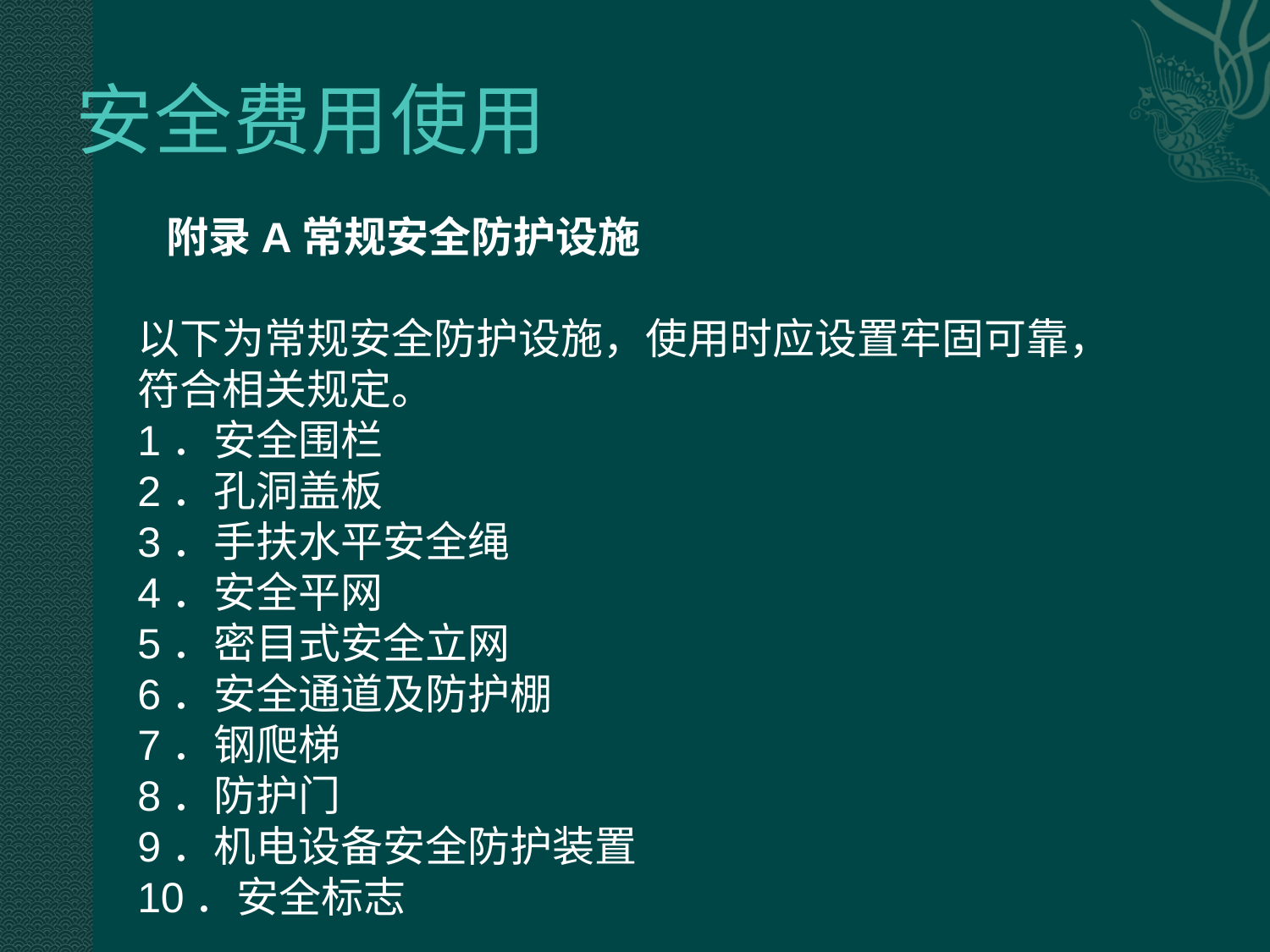

# 安全费用使用

   附录A常规安全防护设施

以下为常规安全防护设施，使用时应设置牢固可靠，符合相关规定。
1．安全围栏
2．孔洞盖板
3．手扶水平安全绳
4．安全平网
5．密目式安全立网
6．安全通道及防护棚
7．钢爬梯
8．防护门
9．机电设备安全防护装置
10．安全标志